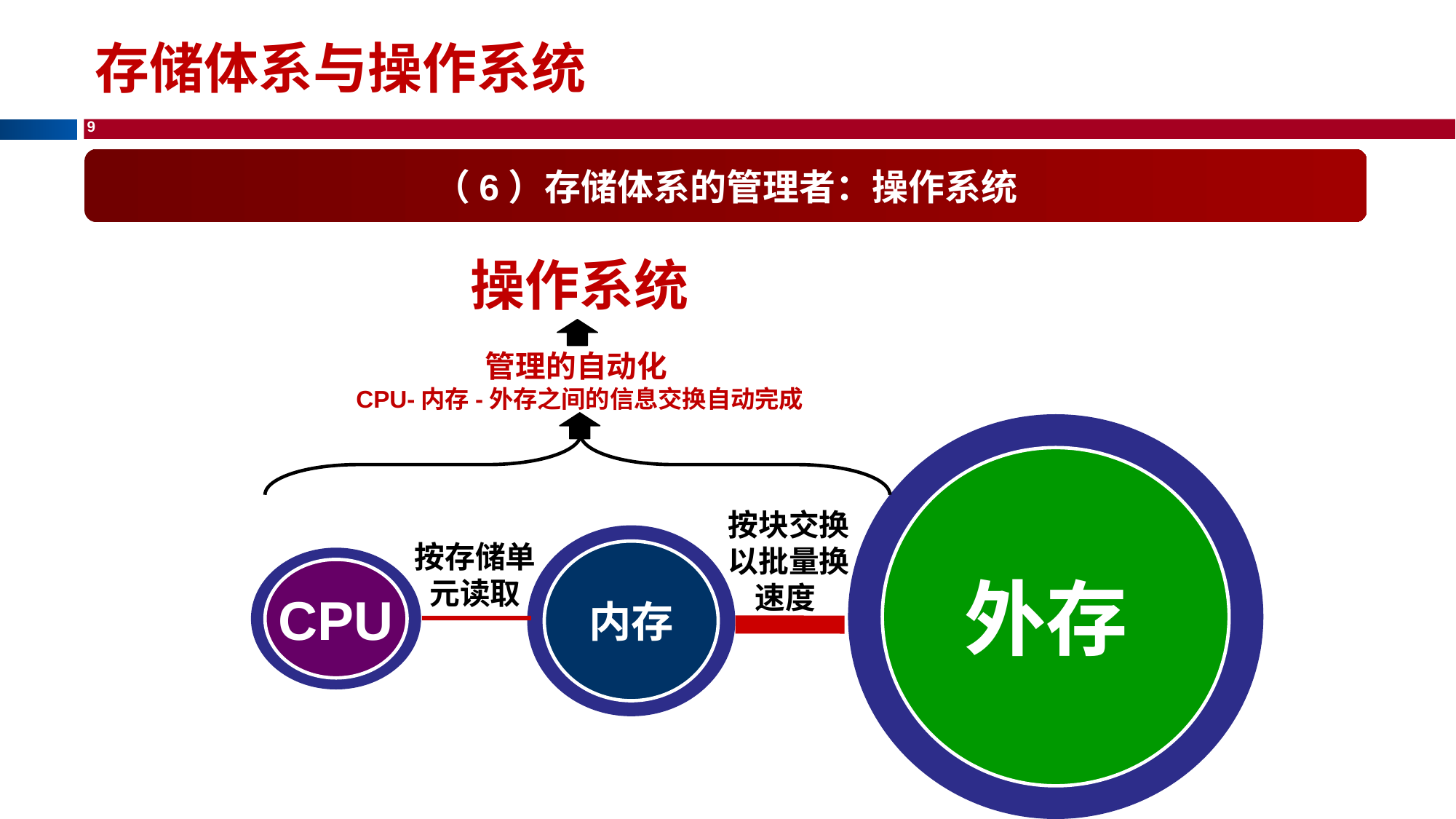

存储体系与操作系统

（6）存储体系的管理者：操作系统

操作系统

管理的自动化
CPU-内存-外存之间的信息交换自动完成

外存
按块交换
以批量换速度

内存
按存储单元读取

CPU